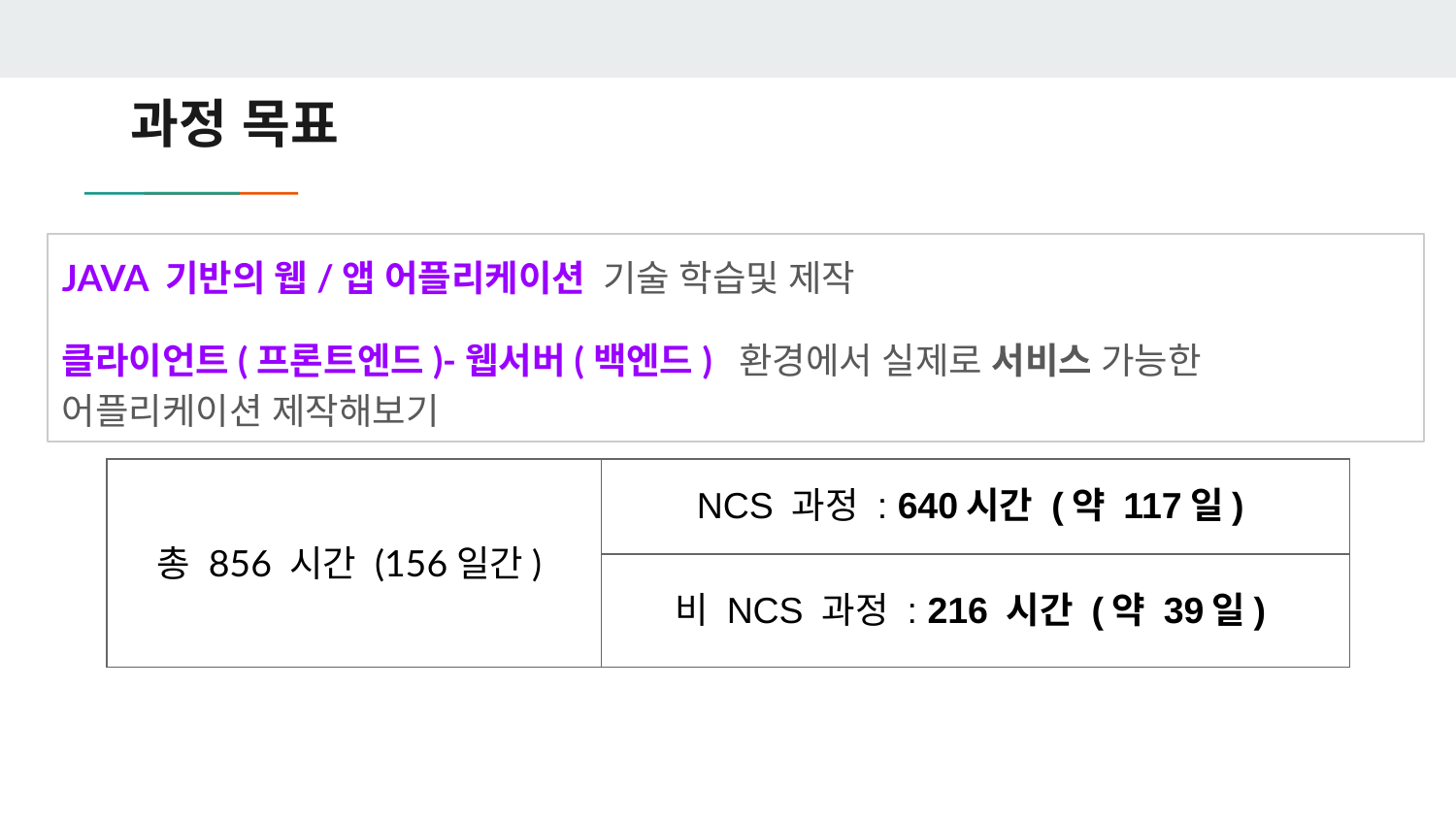

# 과정 목표
JAVA 기반의 웹/앱 어플리케이션  기술 학습및 제작
클라이언트(프론트엔드)-웹서버(백엔드)  환경에서 실제로 서비스 가능한 어플리케이션 제작해보기
| 총 856 시간 (156일간) | NCS 과정 : 640시간 (약 117일) |
| --- | --- |
|  | 비 NCS 과정 : 216 시간 (약 39일) |